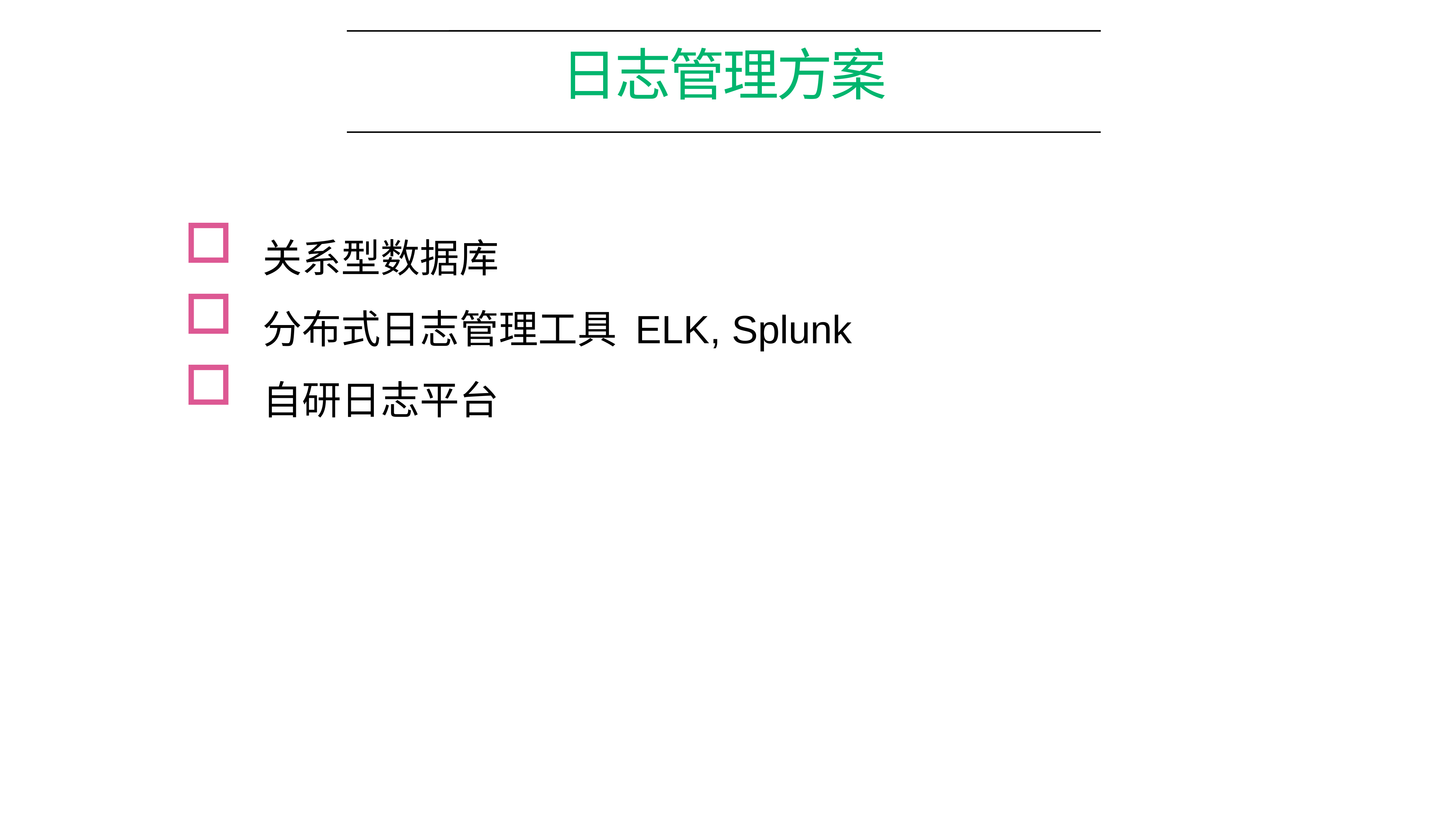

# 日志管理方案
关系型数据库
分布式日志管理工具 ELK, Splunk
自研日志平台